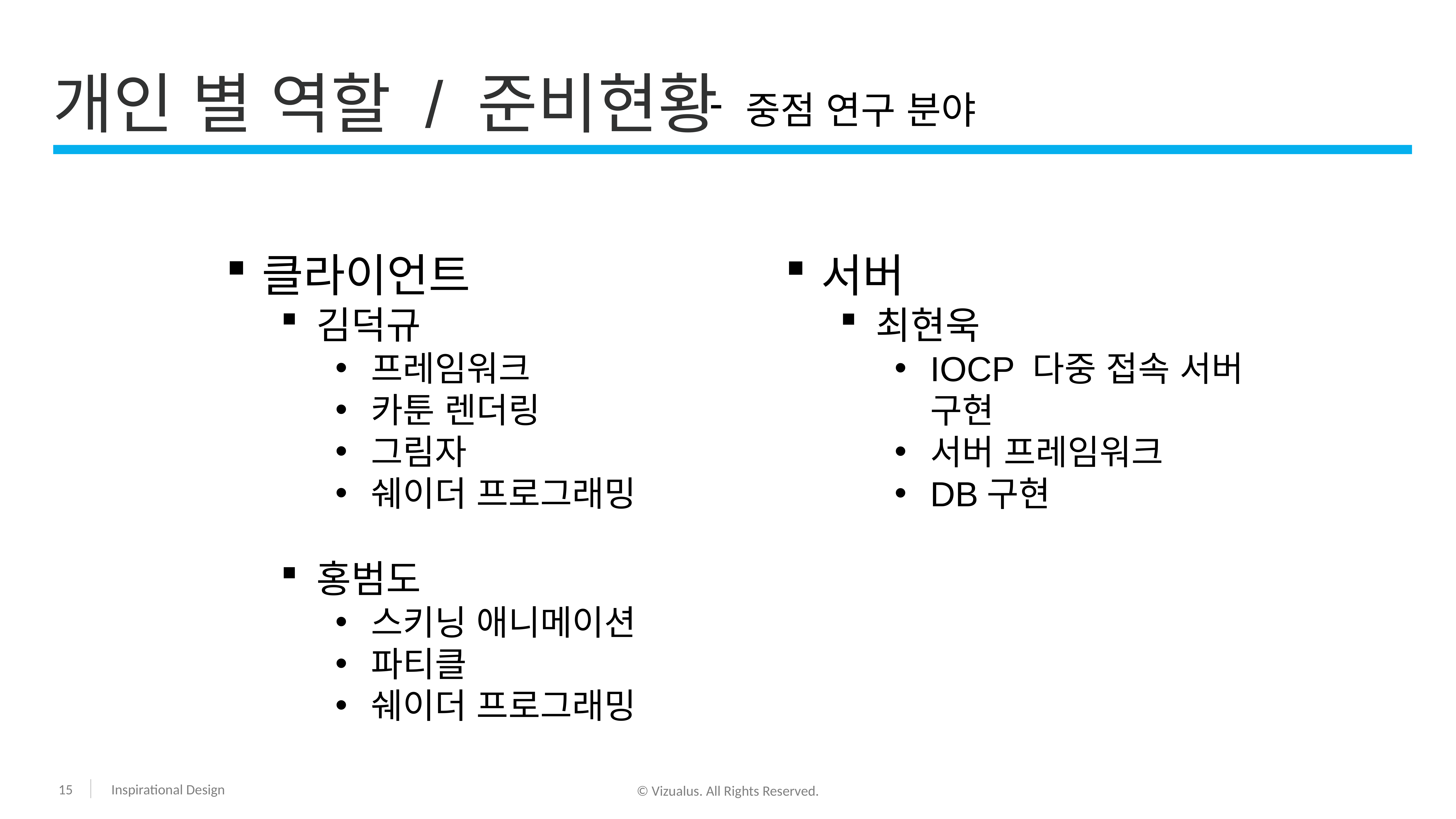

개인 별 역할 / 준비현황
중점 연구 분야

클라이언트
김덕규
프레임워크
카툰 렌더링
그림자
쉐이더 프로그래밍

홍범도
스키닝 애니메이션
파티클
쉐이더 프로그래밍
서버
최현욱
IOCP 다중 접속 서버 구현
서버 프레임워크
DB구현
15
© Vizualus. All Rights Reserved.